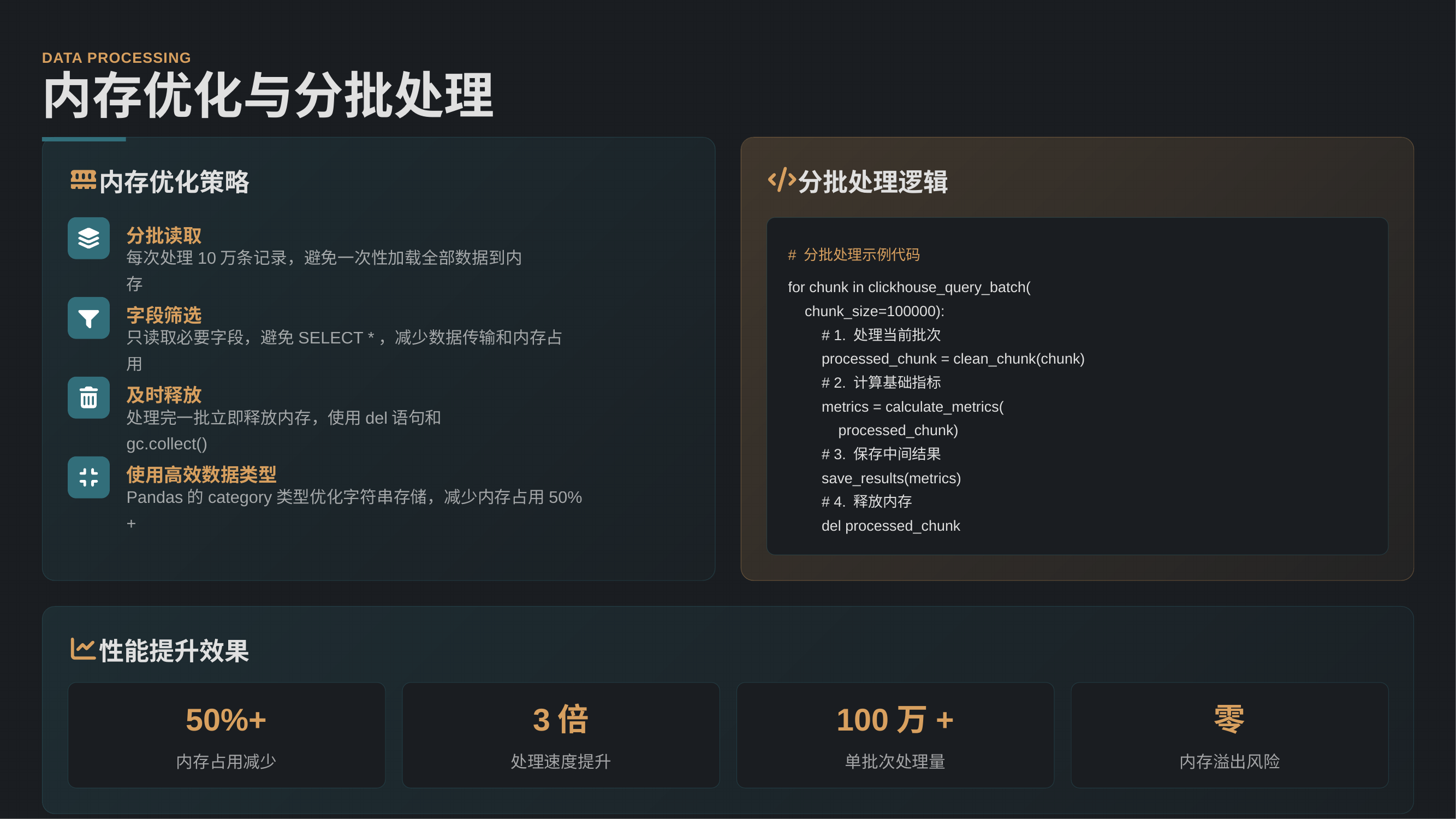

DATA PROCESSING
内存优化与分批处理

内存优化策略
分批处理逻辑

分批读取

# 分批处理示例代码
每次处理10万条记录，避免一次性加载全部数据到内存
for chunk in clickhouse_query_batch(
chunk_size=100000):

字段筛选

# 1. 处理当前批次
只读取必要字段，避免SELECT *，减少数据传输和内存占用
processed_chunk = clean_chunk(chunk)
# 2. 计算基础指标

及时释放

metrics = calculate_metrics(
processed_chunk)
处理完一批立即释放内存，使用del语句和gc.collect()
# 3. 保存中间结果

使用高效数据类型
save_results(metrics)

# 4. 释放内存
Pandas的category类型优化字符串存储，减少内存占用50%+
del processed_chunk

性能提升效果

50%+
3倍
100万+
零
内存占用减少
处理速度提升
单批次处理量
内存溢出风险